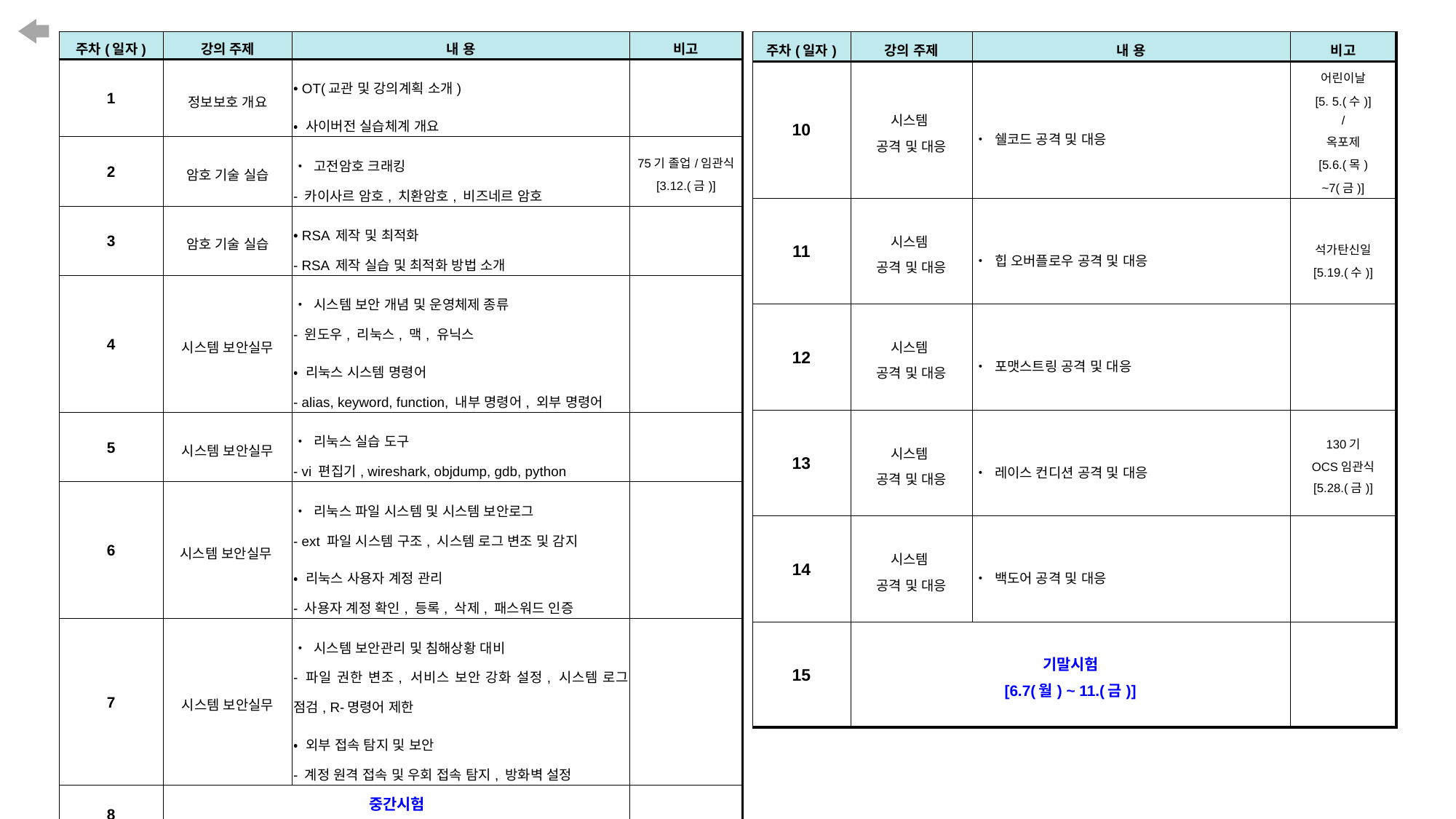

| 주차(일자) | 강의 주제 | 내 용 | 비고 |
| --- | --- | --- | --- |
| 10 | 시스템 공격 및 대응 | • 쉘코드 공격 및 대응 | 어린이날 [5. 5.(수)] / 옥포제 [5.6.(목) ~7(금)] |
| 11 | 시스템 공격 및 대응 | • 힙 오버플로우 공격 및 대응 | 석가탄신일 [5.19.(수)] |
| 12 | 시스템 공격 및 대응 | • 포맷스트링 공격 및 대응 |  |
| 13 | 시스템 공격 및 대응 | • 레이스 컨디션 공격 및 대응 | 130기 OCS임관식 [5.28.(금)] |
| 14 | 시스템 공격 및 대응 | • 백도어 공격 및 대응 |  |
| 15 | 기말시험 [6.7(월) ~ 11.(금)] |  |  |
| 주차(일자) | 강의 주제 | 내 용 | 비고 |
| --- | --- | --- | --- |
| 1 | 정보보호 개요 | • OT(교관 및 강의계획 소개) • 사이버전 실습체계 개요 |  |
| 2 | 암호 기술 실습 | • 고전암호 크래킹 - 카이사르 암호, 치환암호, 비즈네르 암호 | 75기 졸업/임관식 [3.12.(금)] |
| 3 | 암호 기술 실습 | • RSA 제작 및 최적화 - RSA 제작 실습 및 최적화 방법 소개 |  |
| 4 | 시스템 보안실무 | • 시스템 보안 개념 및 운영체제 종류 - 윈도우, 리눅스, 맥, 유닉스 • 리눅스 시스템 명령어 - alias, keyword, function, 내부 명령어, 외부 명령어 |  |
| 5 | 시스템 보안실무 | • 리눅스 실습 도구 - vi 편집기, wireshark, objdump, gdb, python |  |
| 6 | 시스템 보안실무 | • 리눅스 파일 시스템 및 시스템 보안로그 - ext 파일 시스템 구조, 시스템 로그 변조 및 감지 • 리눅스 사용자 계정 관리 - 사용자 계정 확인, 등록, 삭제, 패스워드 인증 |  |
| 7 | 시스템 보안실무 | • 시스템 보안관리 및 침해상황 대비 - 파일 권한 변조, 서비스 보안 강화 설정, 시스템 로그 점검, R-명령어 제한 • 외부 접속 탐지 및 보안 - 계정 원격 접속 및 우회 접속 탐지, 방화벽 설정 |  |
| 8 | 중간시험 [4. 19.(월) ~ 23.(금)] |  |  |
| 9 | 시스템 공격 및 대응 | • 버퍼 오버플로우 공격 및 대응 - 시스템 메모리 구조, 복귀 주소 조작 및 대응 | 홍보출장(1차) 4.28.(수)수업후 ~ 4.30.(금) |